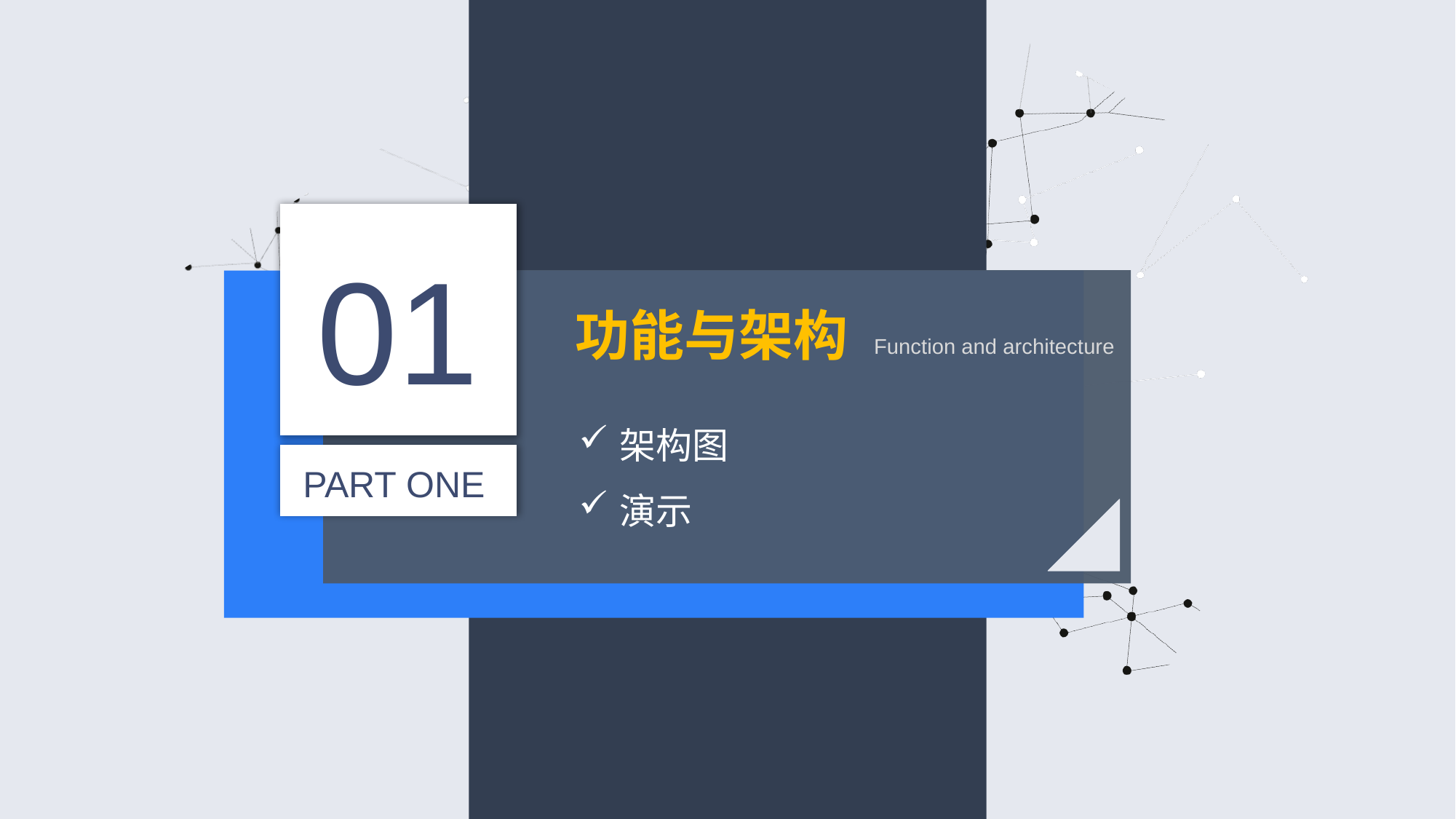

01

功能与架构
Function and architecture
架构图
演示

PART ONE